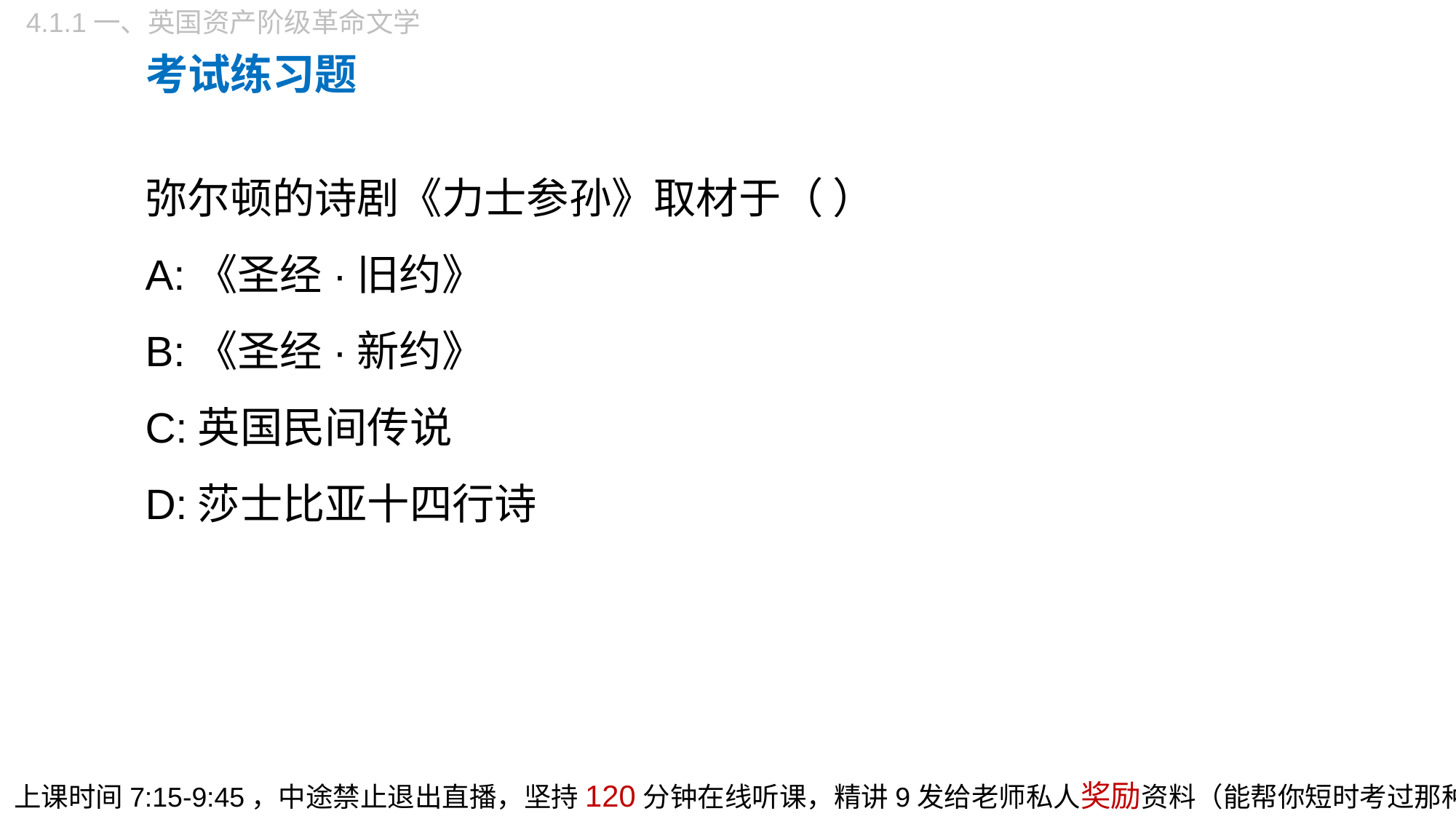

4.1.1一、英国资产阶级革命文学
考试练习题
弥尔顿的诗剧《力士参孙》取材于（ ）
A:《圣经·旧约》
B:《圣经·新约》
C:英国民间传说
D:莎士比亚十四行诗